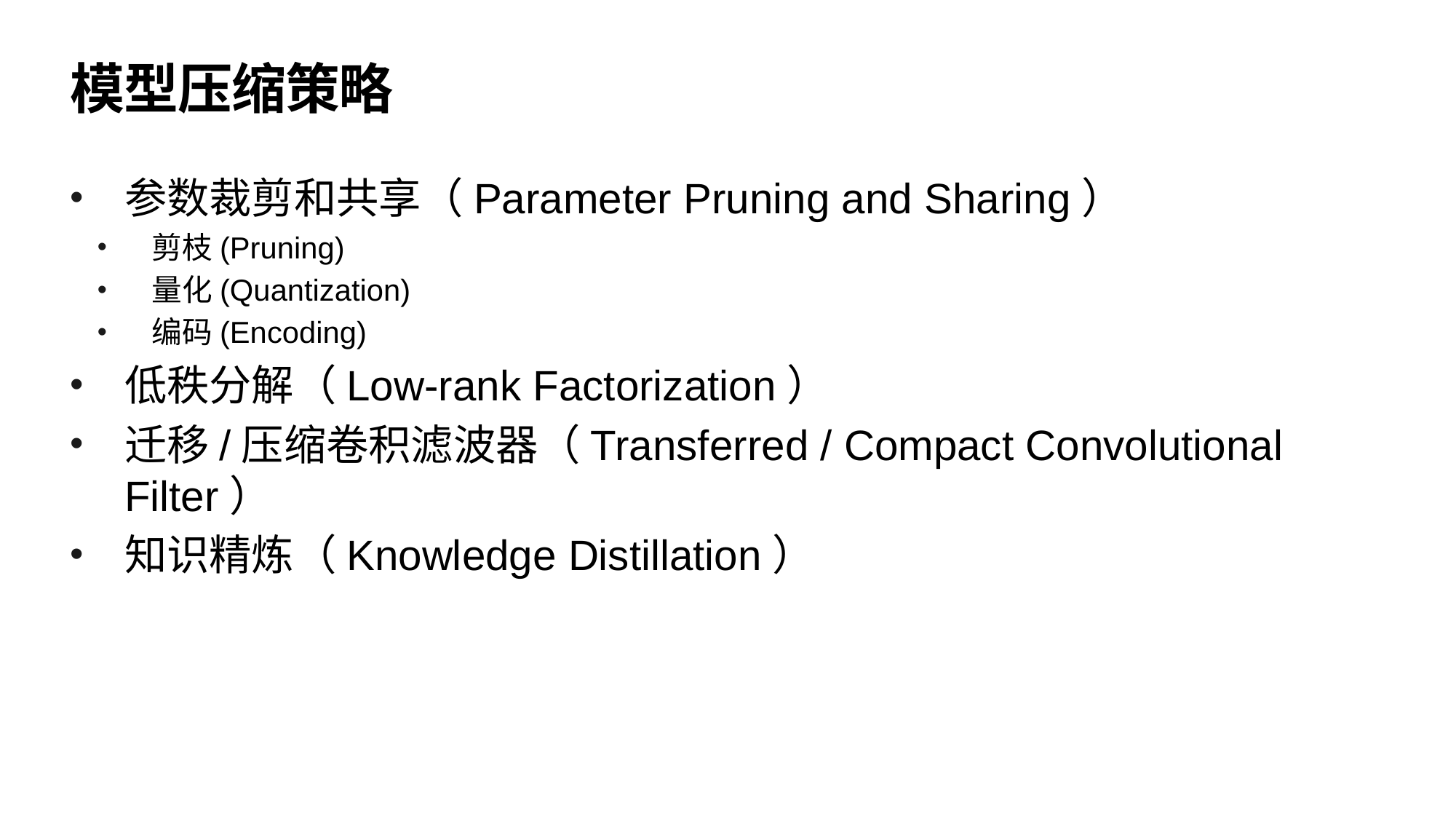

# 模型压缩策略
参数裁剪和共享（Parameter Pruning and Sharing）
剪枝(Pruning)
量化(Quantization)
编码(Encoding)
低秩分解（Low-rank Factorization）
迁移/压缩卷积滤波器（Transferred / Compact Convolutional Filter）
知识精炼（Knowledge Distillation）